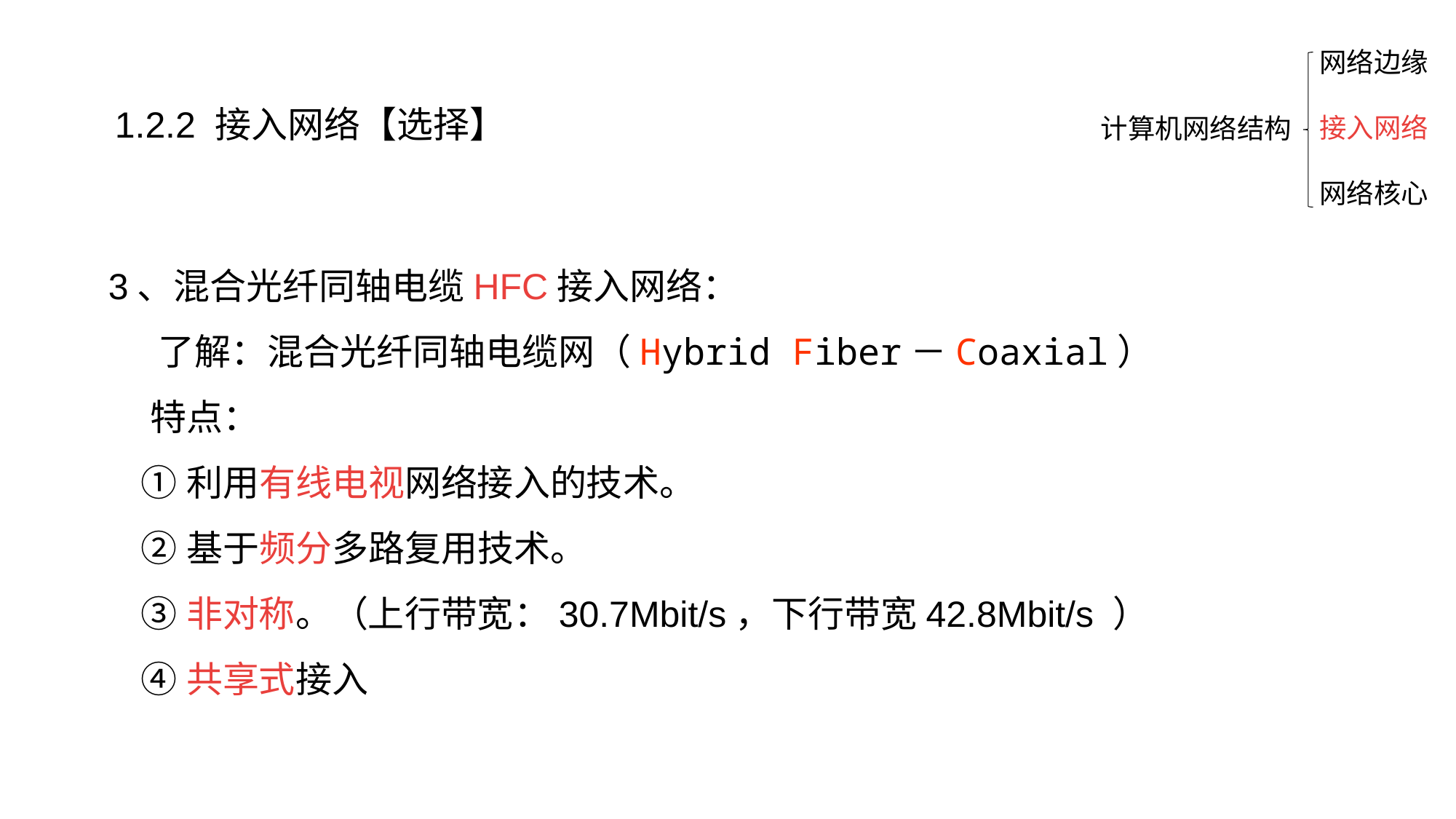

网络边缘

接入网络

网络核心

1.2.2 接入网络【选择】
计算机网络结构
3、混合光纤同轴电缆HFC接入网络：
     了解：混合光纤同轴电缆网（Hybrid Fiber－Coaxial）
    特点：
    ①利用有线电视网络接入的技术。
    ②基于频分多路复用技术。
    ③非对称。（上行带宽：30.7Mbit/s，下行带宽42.8Mbit/s ）
    ④共享式接入